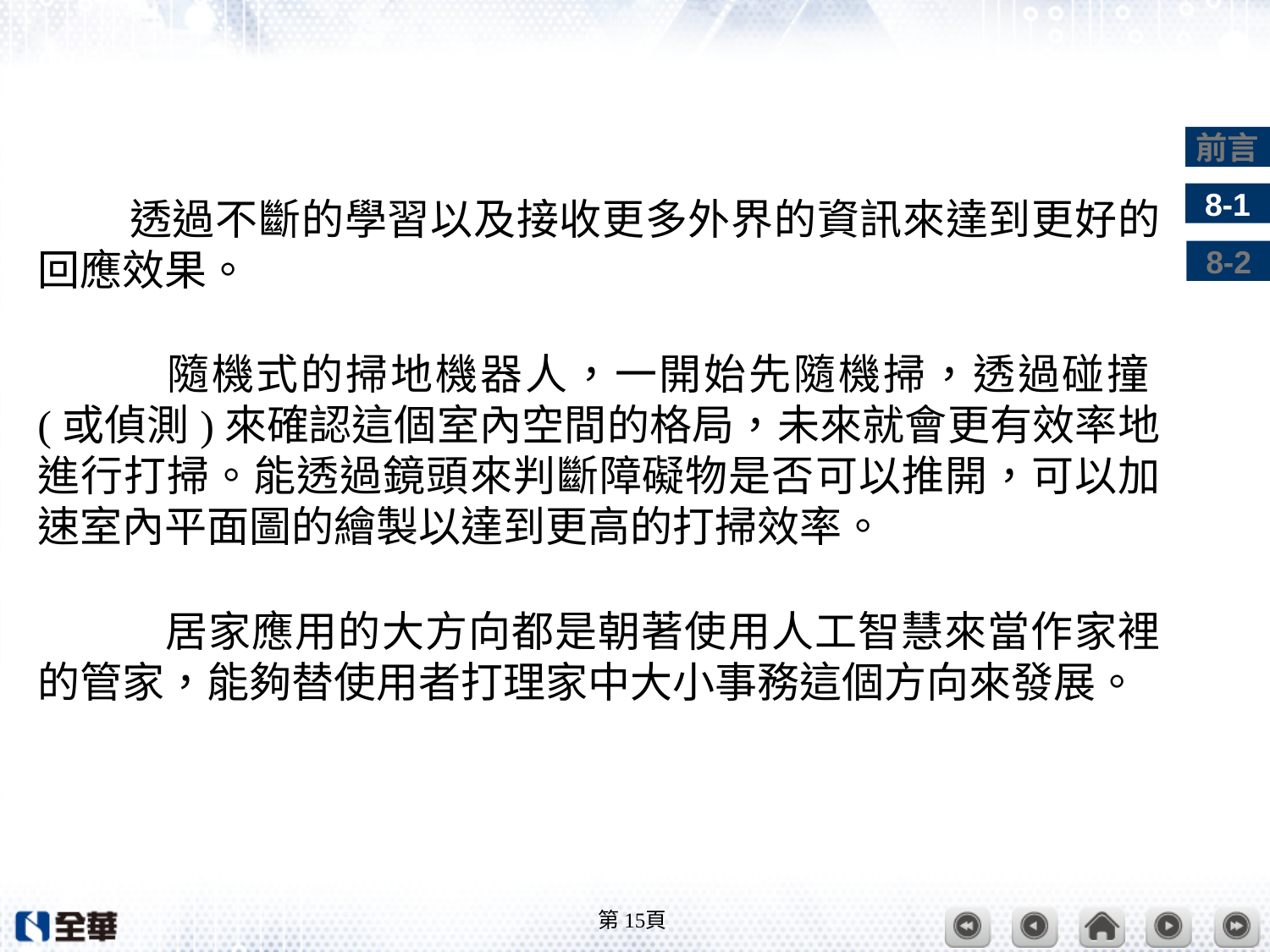

#
        透過不斷的學習以及接收更多外界的資訊來達到更好的回應效果。

	隨機式的掃地機器人，一開始先隨機掃，透過碰撞(或偵測)來確認這個室內空間的格局，未來就會更有效率地進行打掃。能透過鏡頭來判斷障礙物是否可以推開，可以加速室內平面圖的繪製以達到更高的打掃效率。

	居家應用的大方向都是朝著使用人工智慧來當作家裡的管家，能夠替使用者打理家中大小事務這個方向來發展。